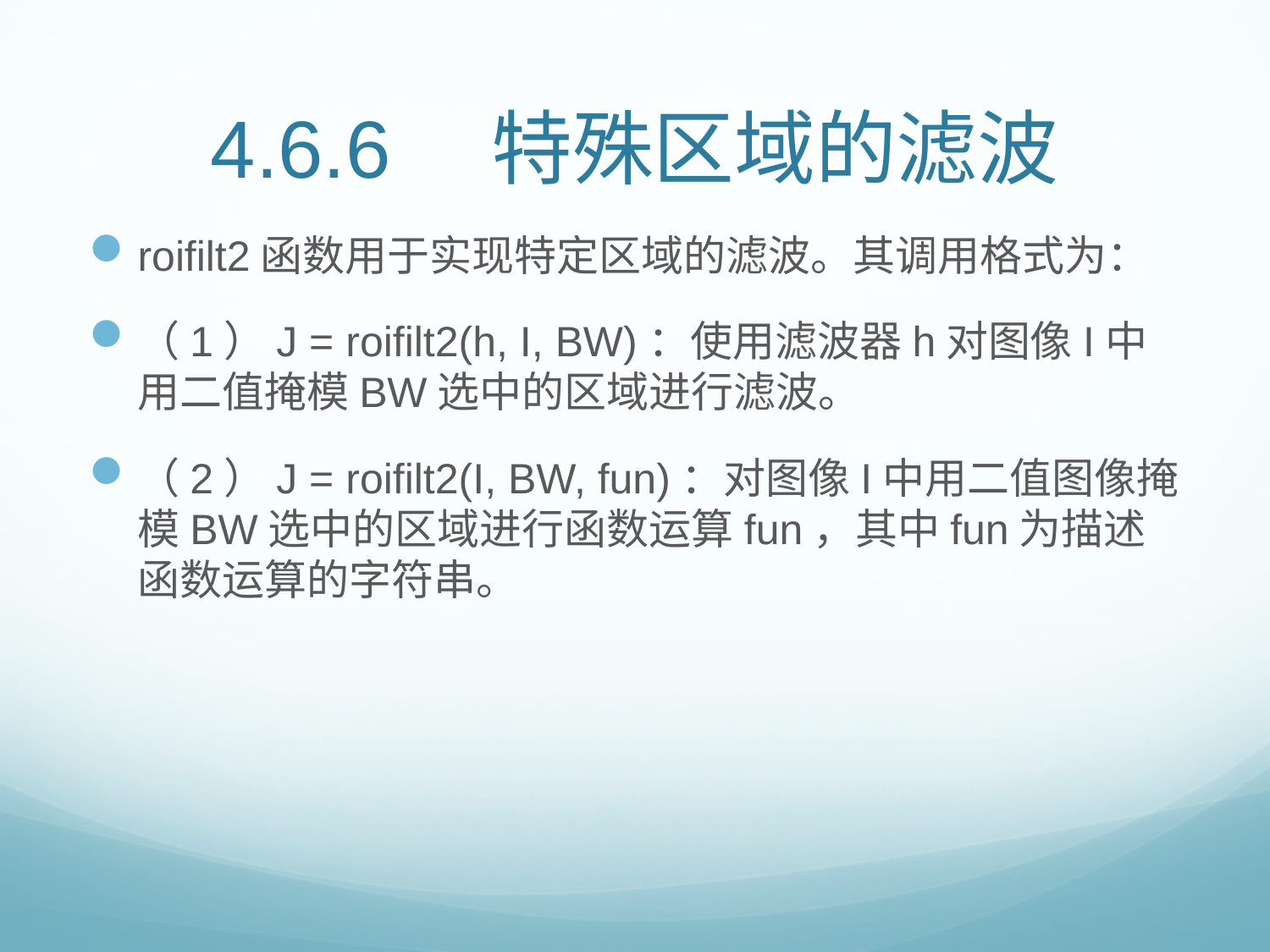

# 4.6.6　特殊区域的滤波
roifilt2函数用于实现特定区域的滤波。其调用格式为：
（1）J = roifilt2(h, I, BW)：使用滤波器h对图像I中用二值掩模BW选中的区域进行滤波。
（2）J = roifilt2(I, BW, fun)：对图像I中用二值图像掩模BW选中的区域进行函数运算fun，其中fun为描述函数运算的字符串。